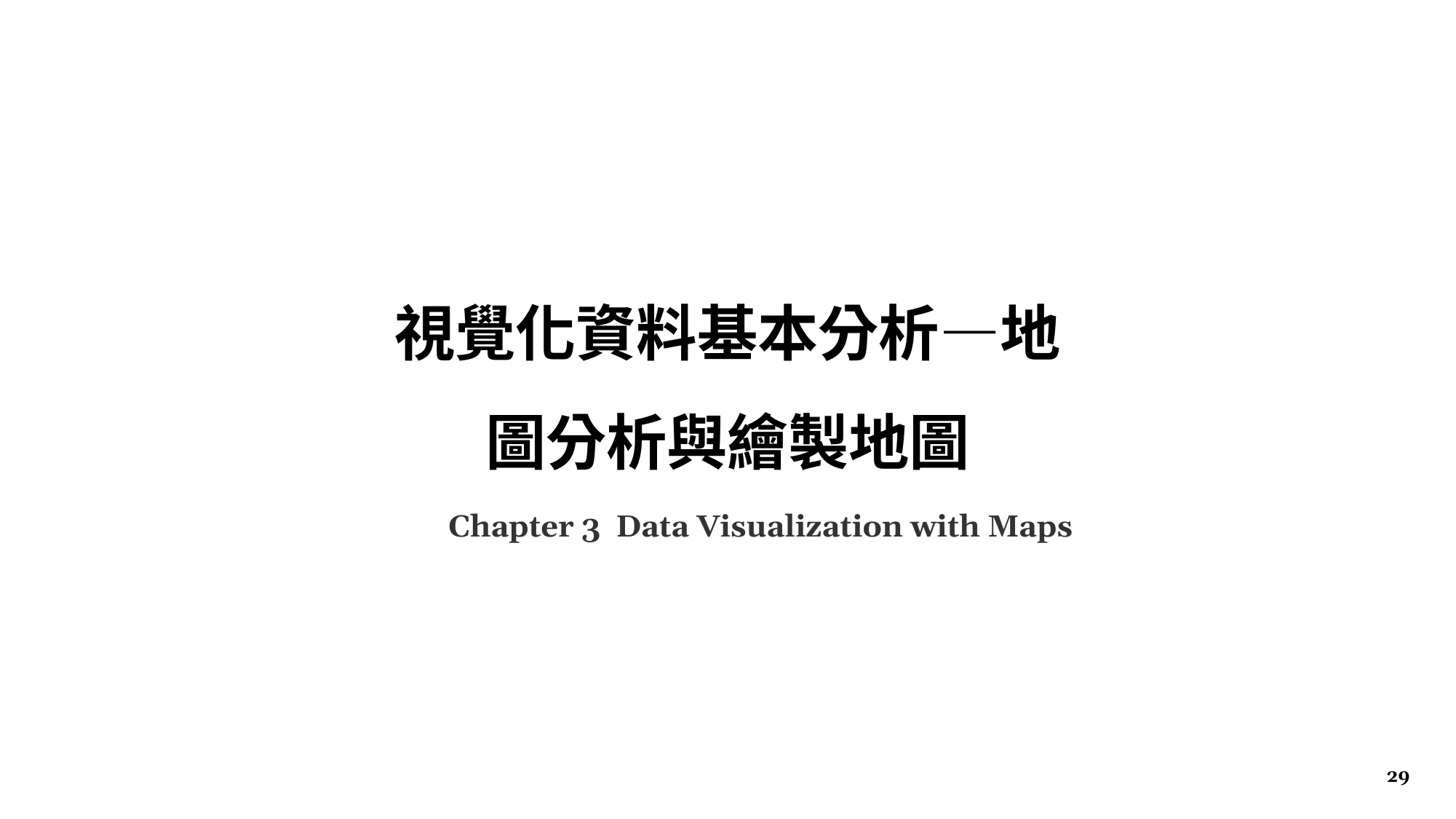

視覺化資料基本分析—地圖分析與繪製地圖
Chapter 3  Data Visualization with Maps
29